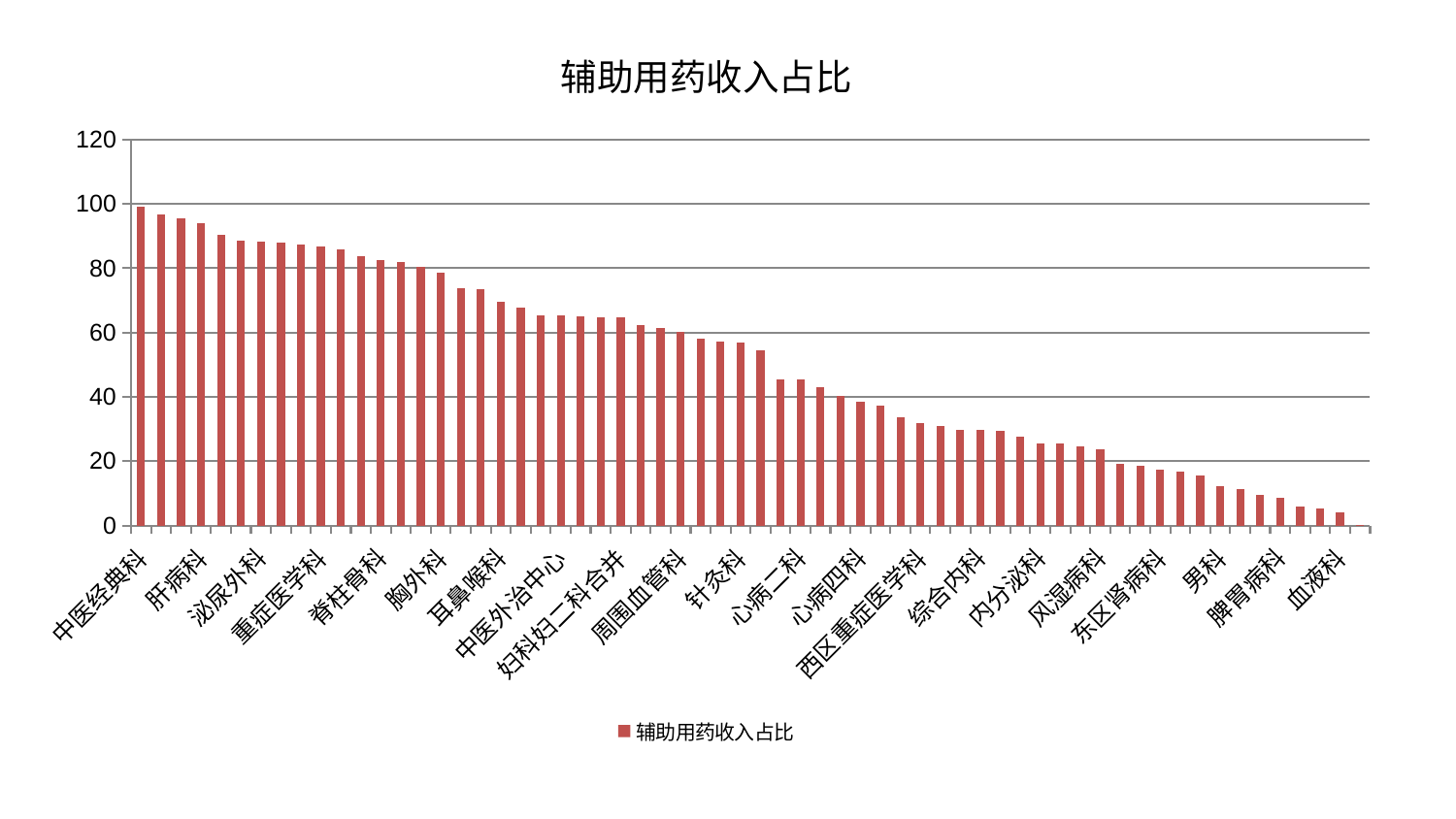

### Chart: 辅助用药收入占比

| Category | 辅助用药收入占比 |
|---|---|
| 中医经典科 | 99.24445405222212 |
| 脾胃科消化科合并 | 96.82591753489929 |
| 肾病科 | 95.44433891992807 |
| 肝病科 | 93.97350525388195 |
| 骨科 | 90.52173390815084 |
| 肝胆外科 | 88.61235186765359 |
| 泌尿外科 | 88.32910761073983 |
| 乳腺甲状腺外科 | 87.99410326498469 |
| 神经外科 | 87.29940026001044 |
| 重症医学科 | 86.64102957850956 |
| 普通外科 | 85.76099640595652 |
| 医院 | 83.62311401468436 |
| 脊柱骨科 | 82.44938367894163 |
| 肾脏内科 | 81.98835941101585 |
| 治未病中心 | 80.46865065743923 |
| 胸外科 | 78.48265822558125 |
| 康复科 | 73.85896983872126 |
| 皮肤科 | 73.60308721010531 |
| 耳鼻喉科 | 69.50348935208565 |
| 产科 | 67.60988275073719 |
| 关节骨科 | 65.44159547511892 |
| 中医外治中心 | 65.38008366835845 |
| 肿瘤内科 | 65.12470996701578 |
| 老年医学科 | 64.8278702932723 |
| 妇科妇二科合并 | 64.81214729969054 |
| 消化内科 | 62.2633358481107 |
| 口腔科 | 61.48441292123474 |
| 周围血管科 | 60.17096707452032 |
| 心病一科 | 58.217183162874605 |
| 微创骨科 | 57.32302935761295 |
| 针灸科 | 56.97739306895953 |
| 儿科 | 54.447583968176126 |
| 神经内科 | 45.57979470738973 |
| 心病二科 | 45.51590082271568 |
| 脑病一科 | 43.02471139881669 |
| 小儿推拿科 | 40.15413518858726 |
| 心病四科 | 38.33607321963761 |
| 东区重症医学科 | 37.18214092824454 |
| 创伤骨科 | 33.734896277811366 |
| 西区重症医学科 | 31.965057561153067 |
| 眼科 | 31.013127075675516 |
| 显微骨科 | 29.76807518388234 |
| 综合内科 | 29.59167105879159 |
| 呼吸内科 | 29.53950586704075 |
| 推拿科 | 27.675195827368547 |
| 内分泌科 | 25.57835216663049 |
| 脑病二科 | 25.450919447509037 |
| 肛肠科 | 24.633851063151702 |
| 风湿病科 | 23.6055284332374 |
| 心血管内科 | 19.21616881915591 |
| 小儿骨科 | 18.520182605589696 |
| 东区肾病科 | 17.437934946998148 |
| 妇科 | 16.780419479854448 |
| 运动损伤骨科 | 15.483036792377769 |
| 男科 | 12.362051235579742 |
| 美容皮肤科 | 11.380246549145422 |
| 脑病三科 | 9.567012873250968 |
| 脾胃病科 | 8.675203454031388 |
| 心病三科 | 5.917950147009221 |
| 妇二科 | 5.431036959776003 |
| 血液科 | 4.136836183863046 |
| 身心医学科 | 0.253143790560606 |
161